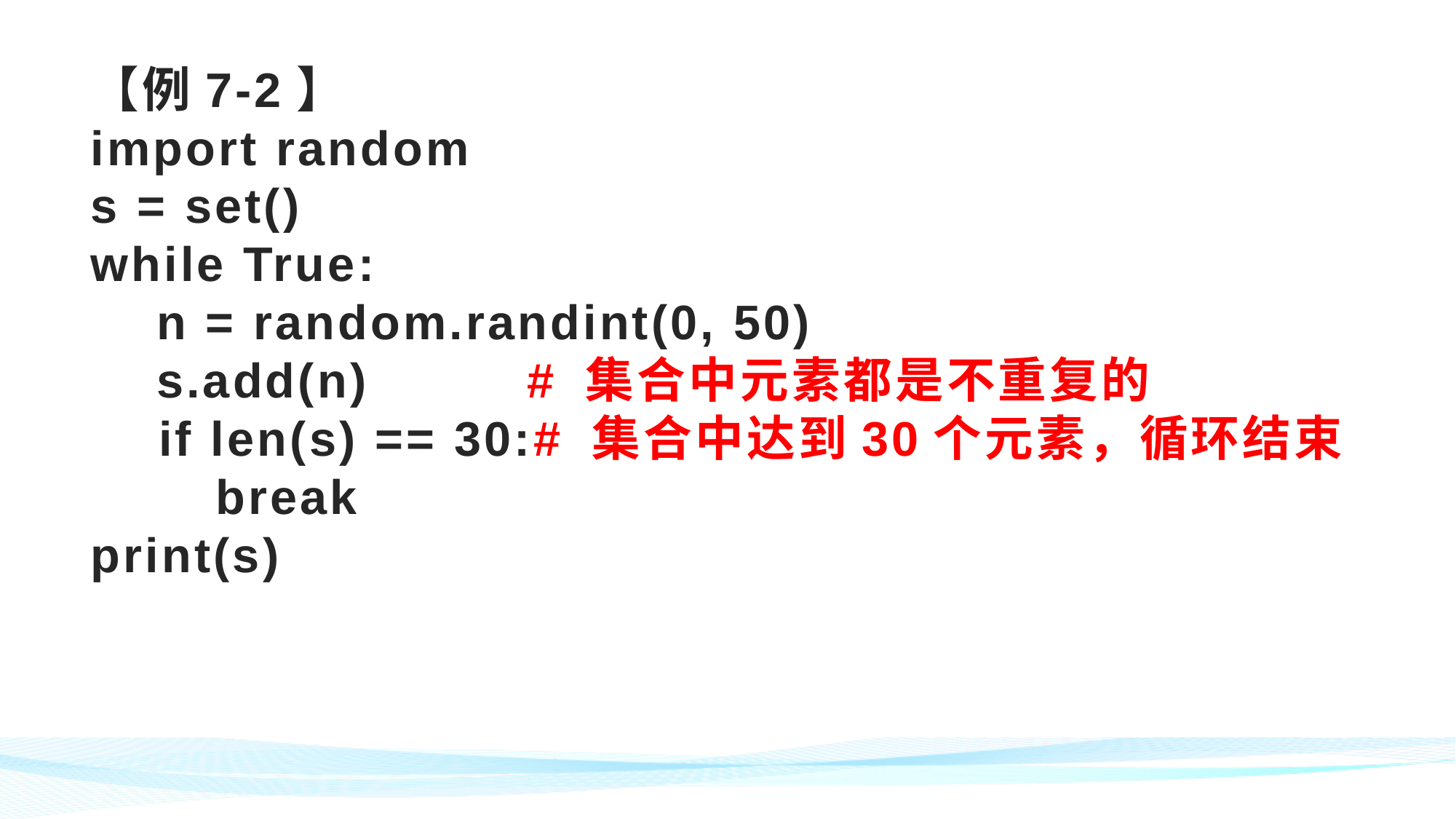

# 【例7-2】 import random s = set() while True: n = random.randint(0, 50) s.add(n)		# 集合中元素都是不重复的 if len(s) == 30:# 集合中达到30个元素，循环结束 break print(s)
110